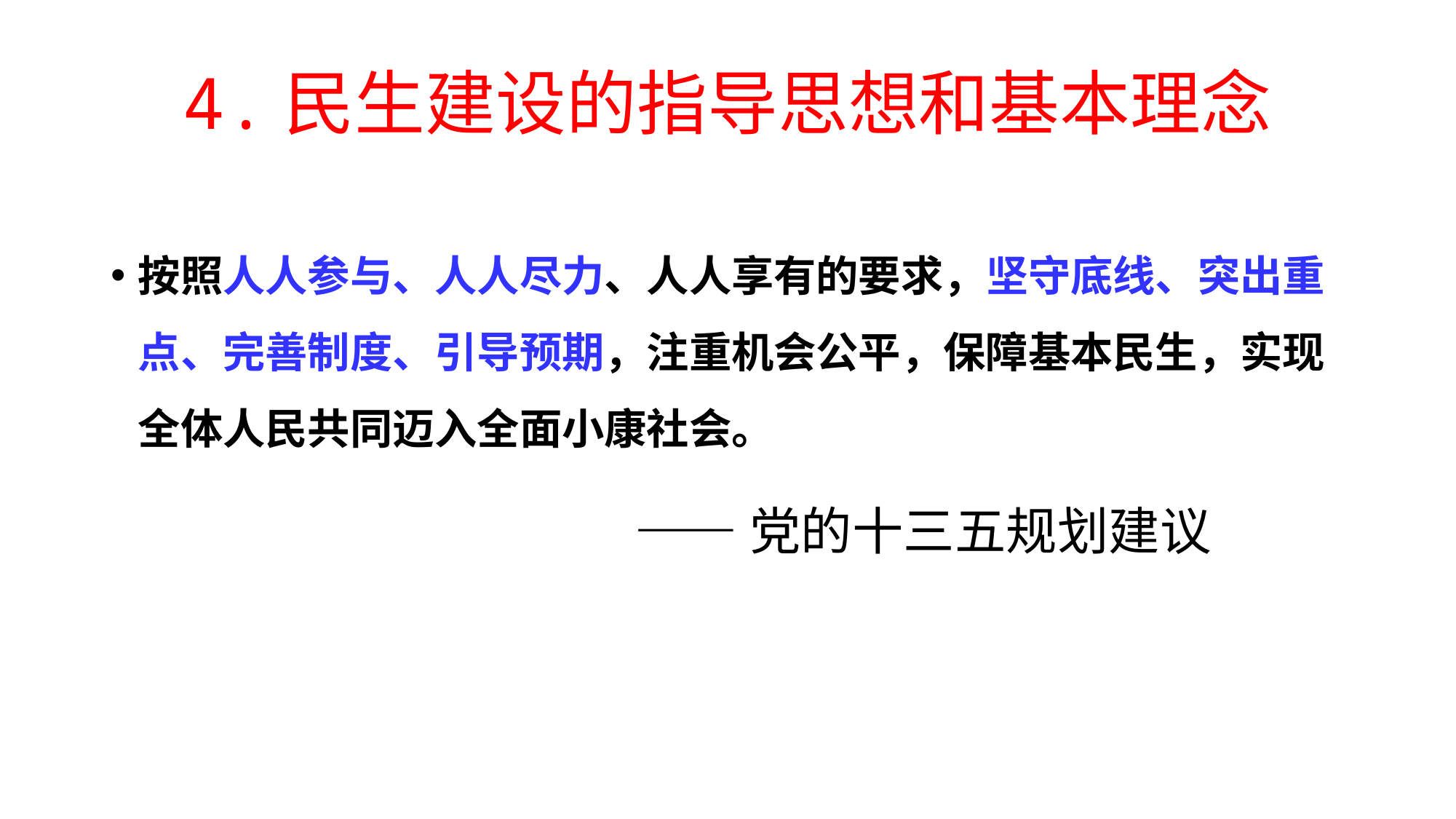

4.民生建设的指导思想和基本理念
按照人人参与、人人尽力、人人享有的要求，坚守底线、突出重点、完善制度、引导预期，注重机会公平，保障基本民生，实现全体人民共同迈入全面小康社会。
                                             ——党的十三五规划建议